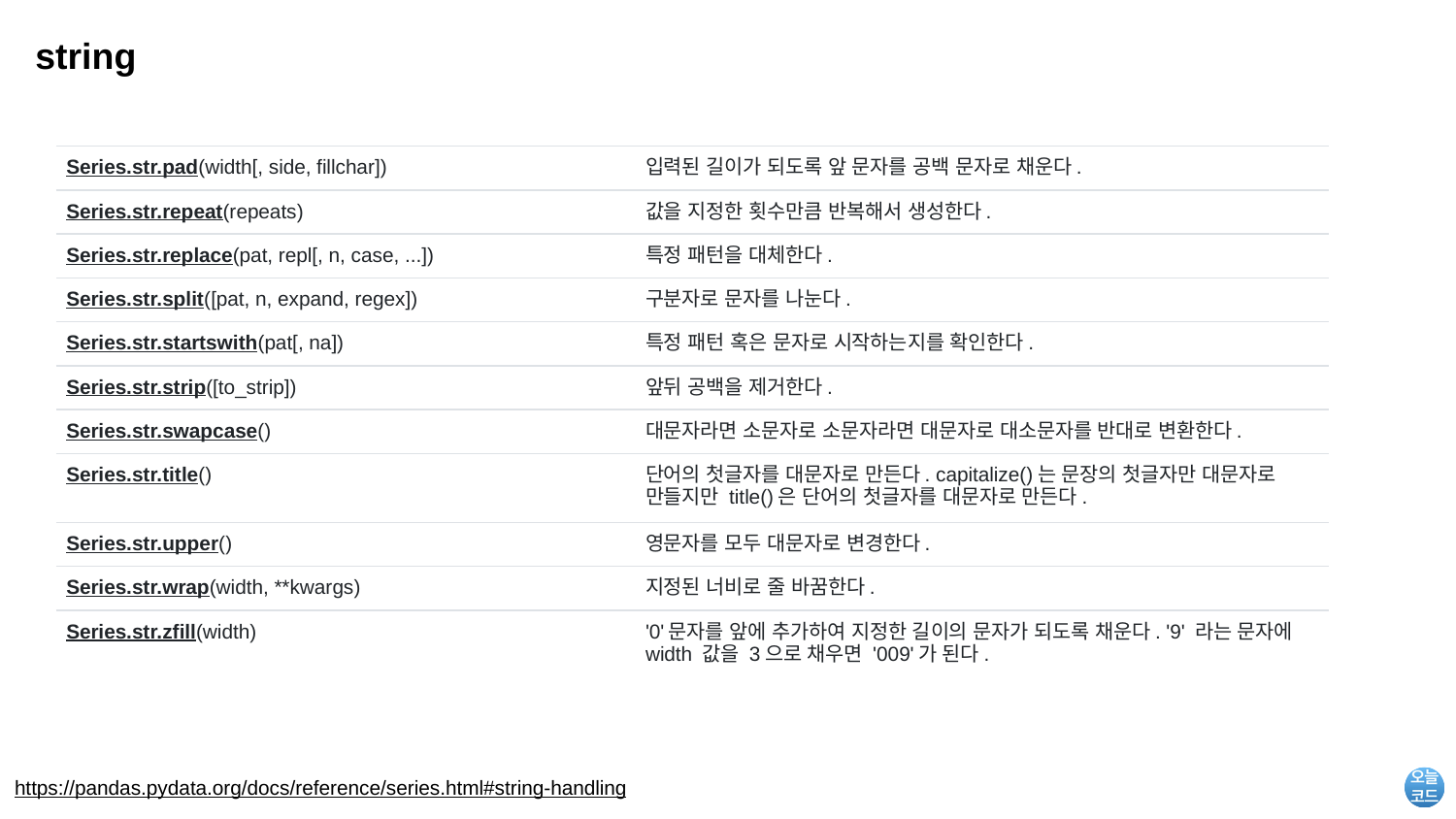

# string
| Series.str.pad(width[, side, fillchar]) | 입력된 길이가 되도록 앞 문자를 공백 문자로 채운다. |
| --- | --- |
| Series.str.repeat(repeats) | 값을 지정한 횟수만큼 반복해서 생성한다. |
| Series.str.replace(pat, repl[, n, case, ...]) | 특정 패턴을 대체한다. |
| Series.str.split([pat, n, expand, regex]) | 구분자로 문자를 나눈다. |
| Series.str.startswith(pat[, na]) | 특정 패턴 혹은 문자로 시작하는지를 확인한다. |
| Series.str.strip([to\_strip]) | 앞뒤 공백을 제거한다. |
| Series.str.swapcase() | 대문자라면 소문자로 소문자라면 대문자로 대소문자를 반대로 변환한다. |
| Series.str.title() | 단어의 첫글자를 대문자로 만든다. capitalize()는 문장의 첫글자만 대문자로 만들지만 title()은 단어의 첫글자를 대문자로 만든다. |
| Series.str.upper() | 영문자를 모두 대문자로 변경한다. |
| Series.str.wrap(width, \*\*kwargs) | 지정된 너비로 줄 바꿈한다. |
| Series.str.zfill(width) | '0'문자를 앞에 추가하여 지정한 길이의 문자가 되도록 채운다. '9' 라는 문자에 width 값을 3으로 채우면 '009'가 된다. |
https://pandas.pydata.org/docs/reference/series.html#string-handling